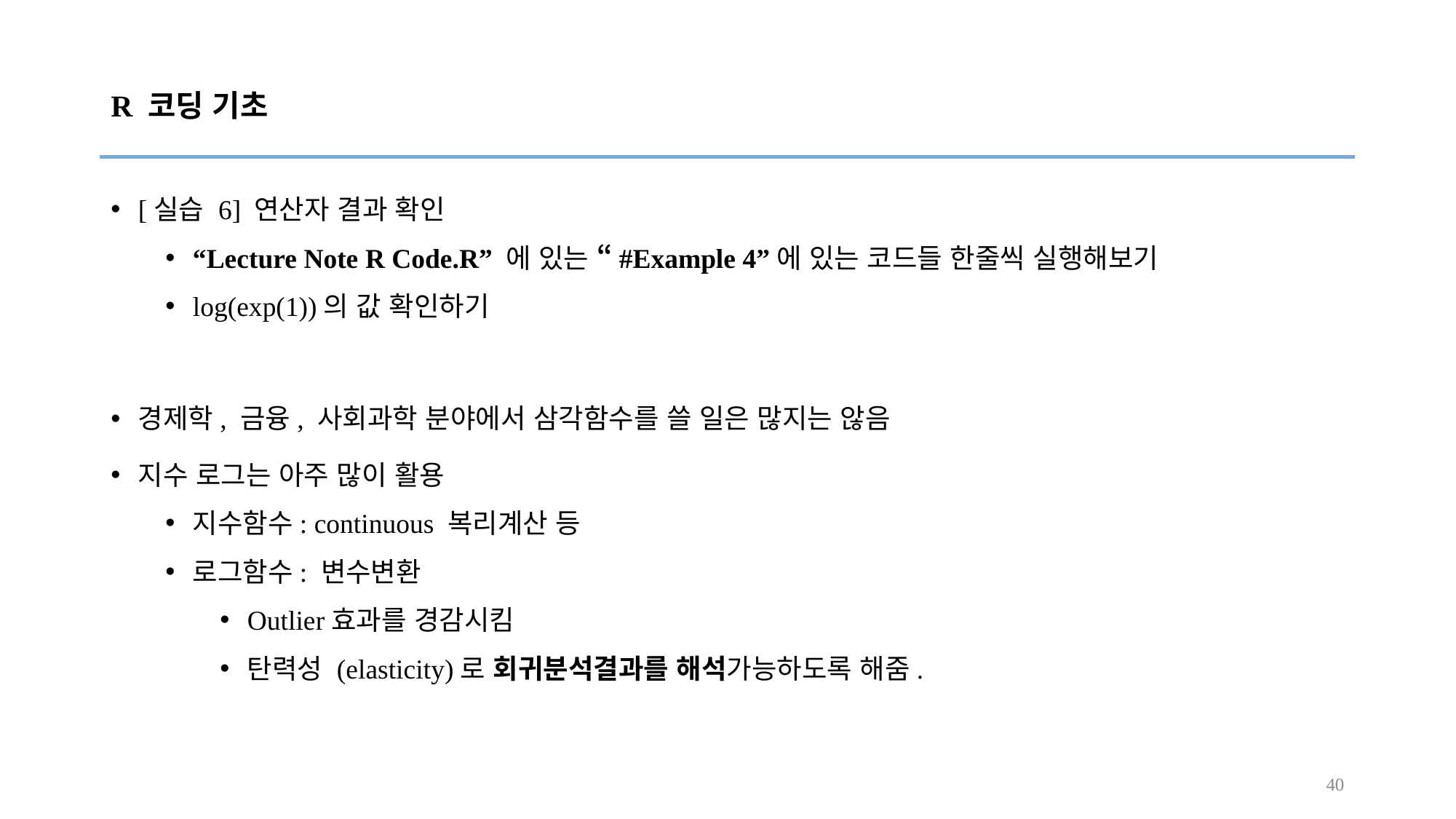

# R 코딩 기초
[실습 6] 연산자 결과 확인
“Lecture Note R Code.R” 에 있는 “#Example 4”에 있는 코드들 한줄씩 실행해보기
log(exp(1))의 값 확인하기

경제학, 금융, 사회과학 분야에서 삼각함수를 쓸 일은 많지는 않음
지수 로그는 아주 많이 활용
지수함수: continuous 복리계산 등
로그함수: 변수변환
Outlier효과를 경감시킴
탄력성 (elasticity)로 회귀분석결과를 해석가능하도록 해줌.
40